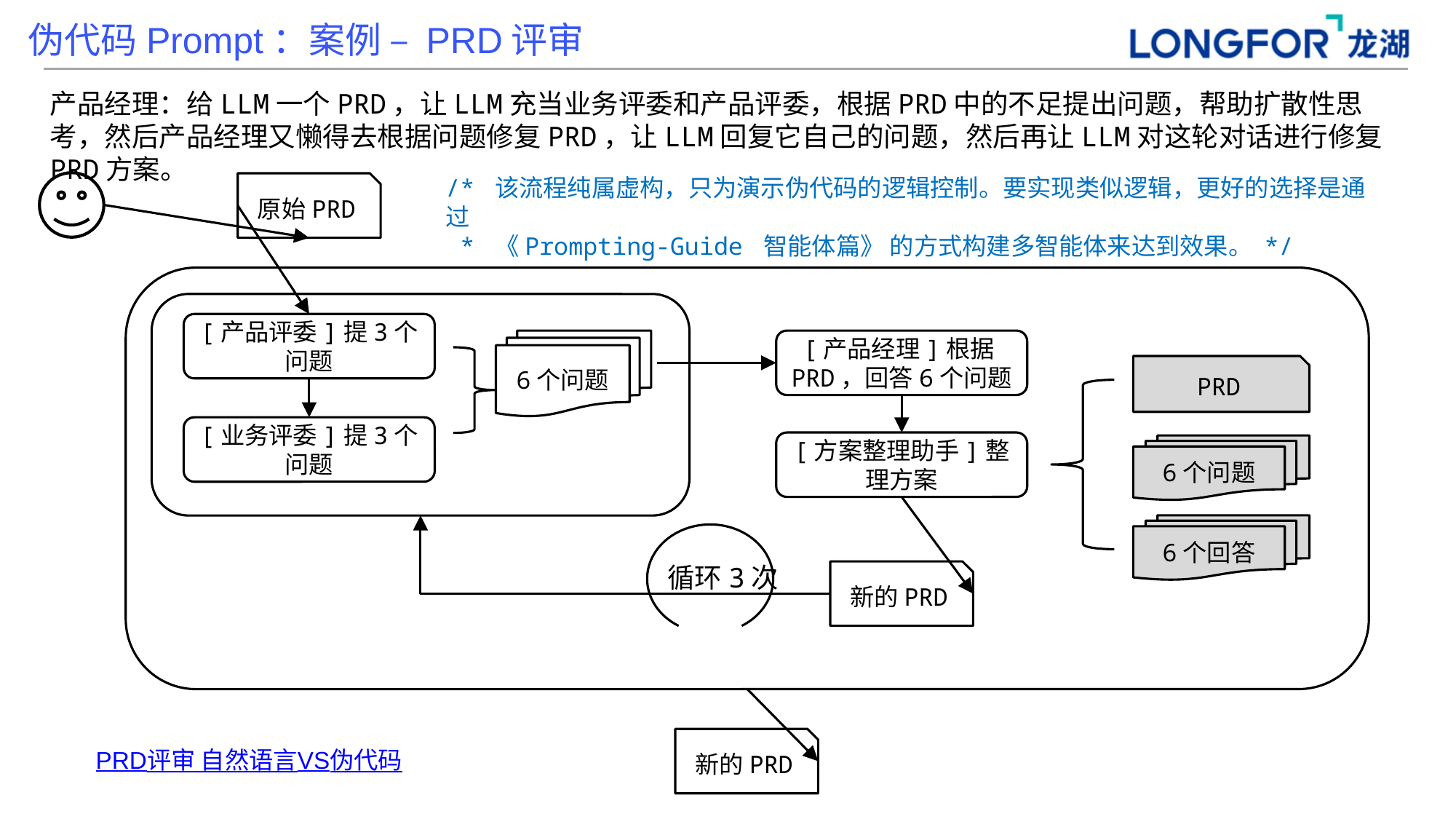

伪代码Prompt：案例 – PRD评审
产品经理：给LLM一个PRD，让LLM充当业务评委和产品评委，根据PRD中的不足提出问题，帮助扩散性思考，然后产品经理又懒得去根据问题修复PRD，让LLM回复它自己的问题，然后再让LLM对这轮对话进行修复PRD方案。
/* 该流程纯属虚构，只为演示伪代码的逻辑控制。要实现类似逻辑，更好的选择是通过
 * 《Prompting-Guide 智能体篇》 的方式构建多智能体来达到效果。 */

原始PRD

[产品评委]提3个问题
6个问题
[产品经理]根据PRD，回答6个问题

PRD

[业务评委]提3个问题
[方案整理助手]整理方案
6个问题
6个回答

循环3次
新的PRD
新的PRD
PRD评审 自然语言VS伪代码